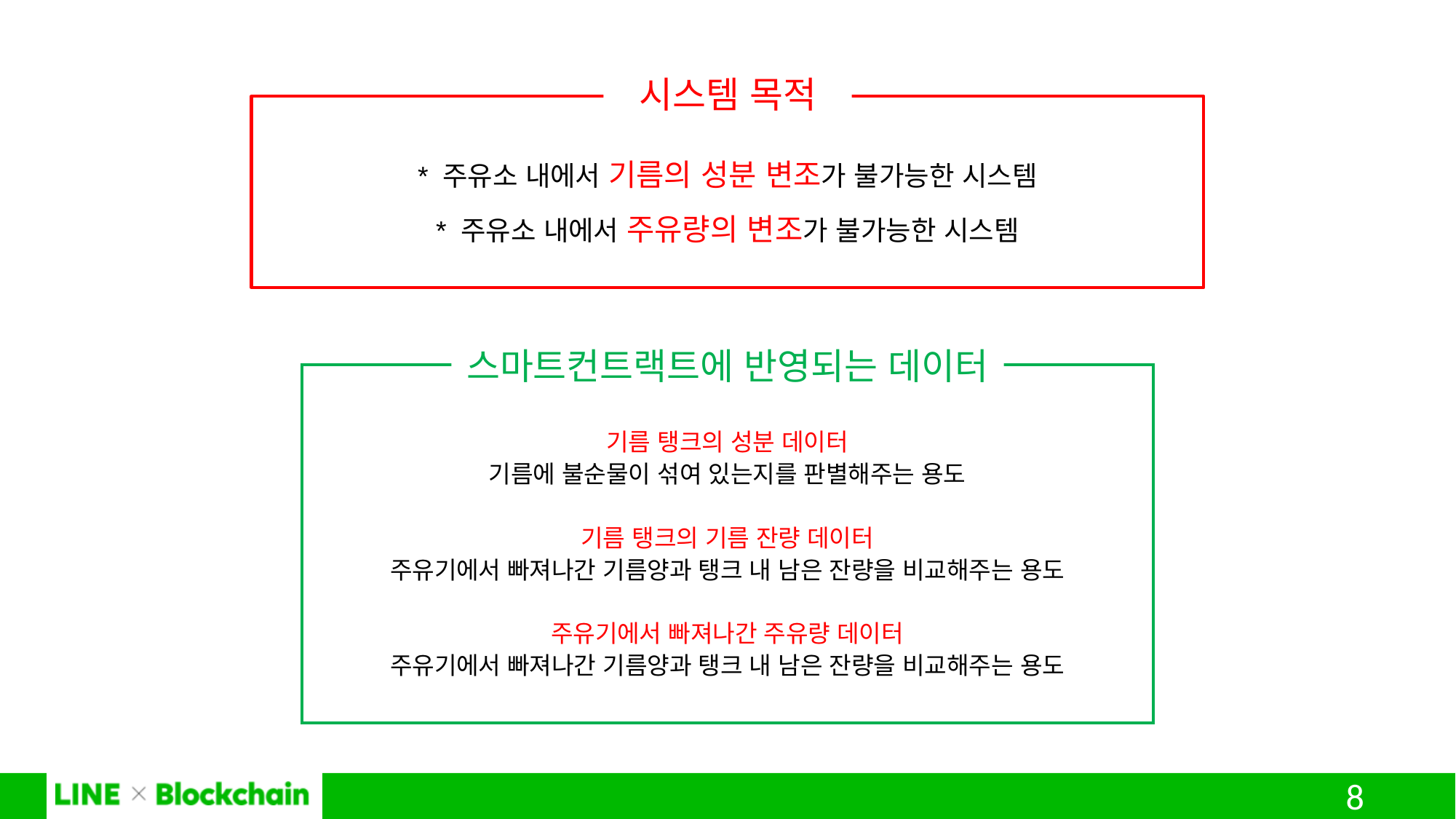

시스템 목적
* 주유소 내에서 기름의 성분 변조가 불가능한 시스템
* 주유소 내에서 주유량의 변조가 불가능한 시스템
스마트컨트랙트에 반영되는 데이터

기름 탱크의 성분 데이터
기름에 불순물이 섞여 있는지를 판별해주는 용도

기름 탱크의 기름 잔량 데이터
주유기에서 빠져나간 기름양과 탱크 내 남은 잔량을 비교해주는 용도

주유기에서 빠져나간 주유량 데이터
주유기에서 빠져나간 기름양과 탱크 내 남은 잔량을 비교해주는 용도